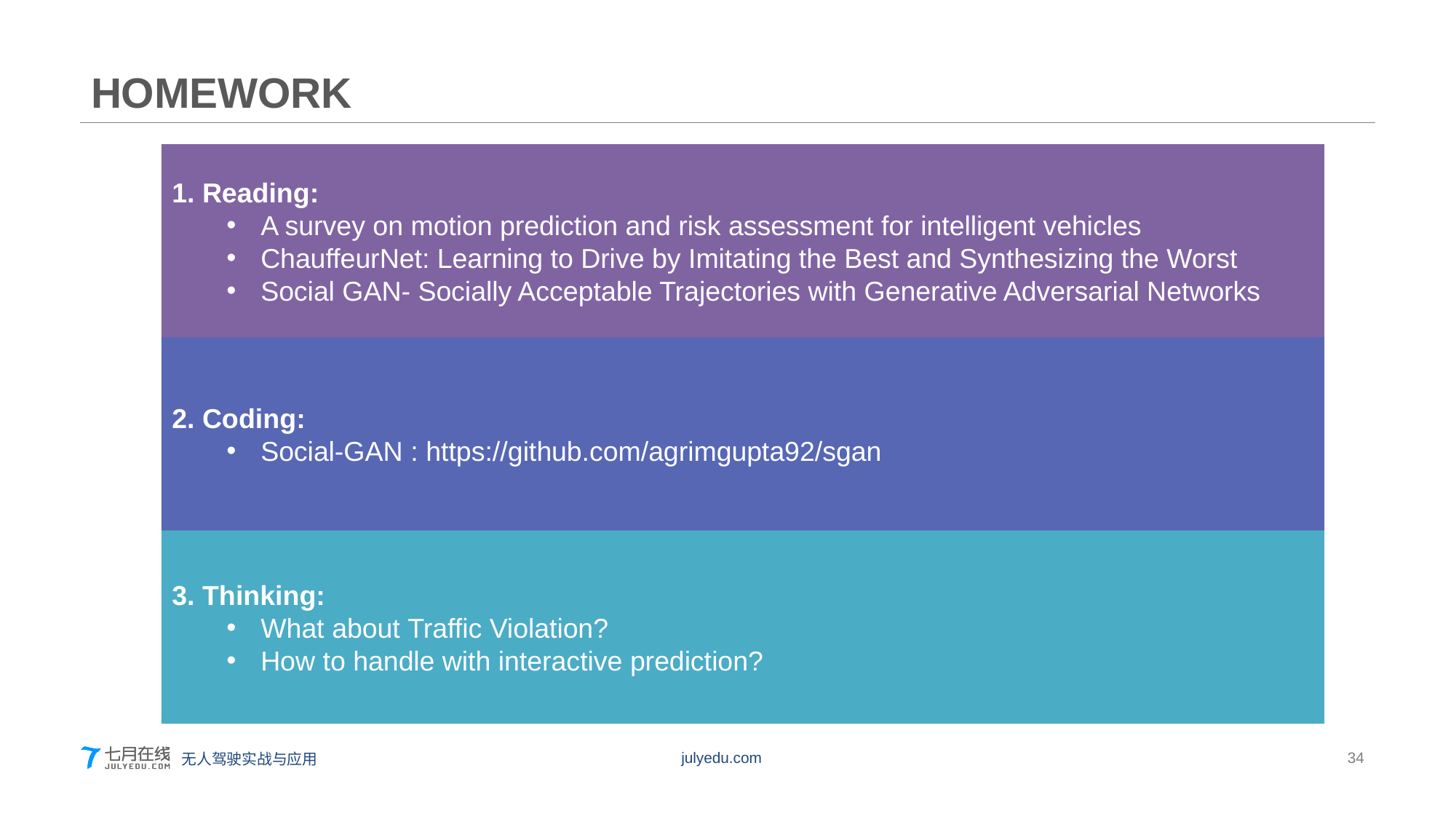

# HOMEWORK
1. Reading:
A survey on motion prediction and risk assessment for intelligent vehicles
ChauffeurNet: Learning to Drive by Imitating the Best and Synthesizing the Worst
Social GAN- Socially Acceptable Trajectories with Generative Adversarial Networks
2. Coding:
Social-GAN : https://github.com/agrimgupta92/sgan
3. Thinking:
What about Traffic Violation?
How to handle with interactive prediction?
无人驾驶实战与应用
34